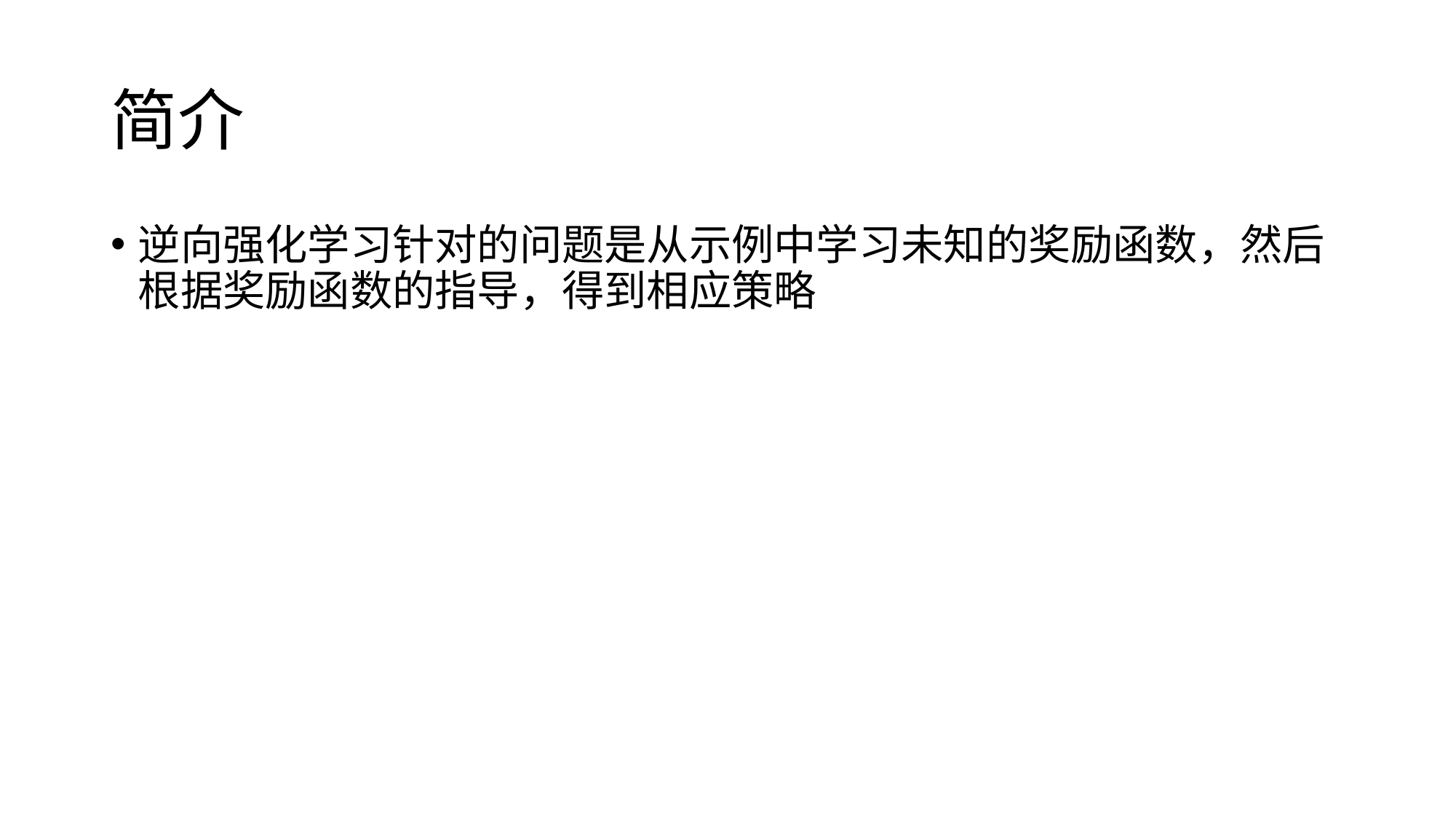

# 简介
逆向强化学习针对的问题是从示例中学习未知的奖励函数，然后根据奖励函数的指导，得到相应策略